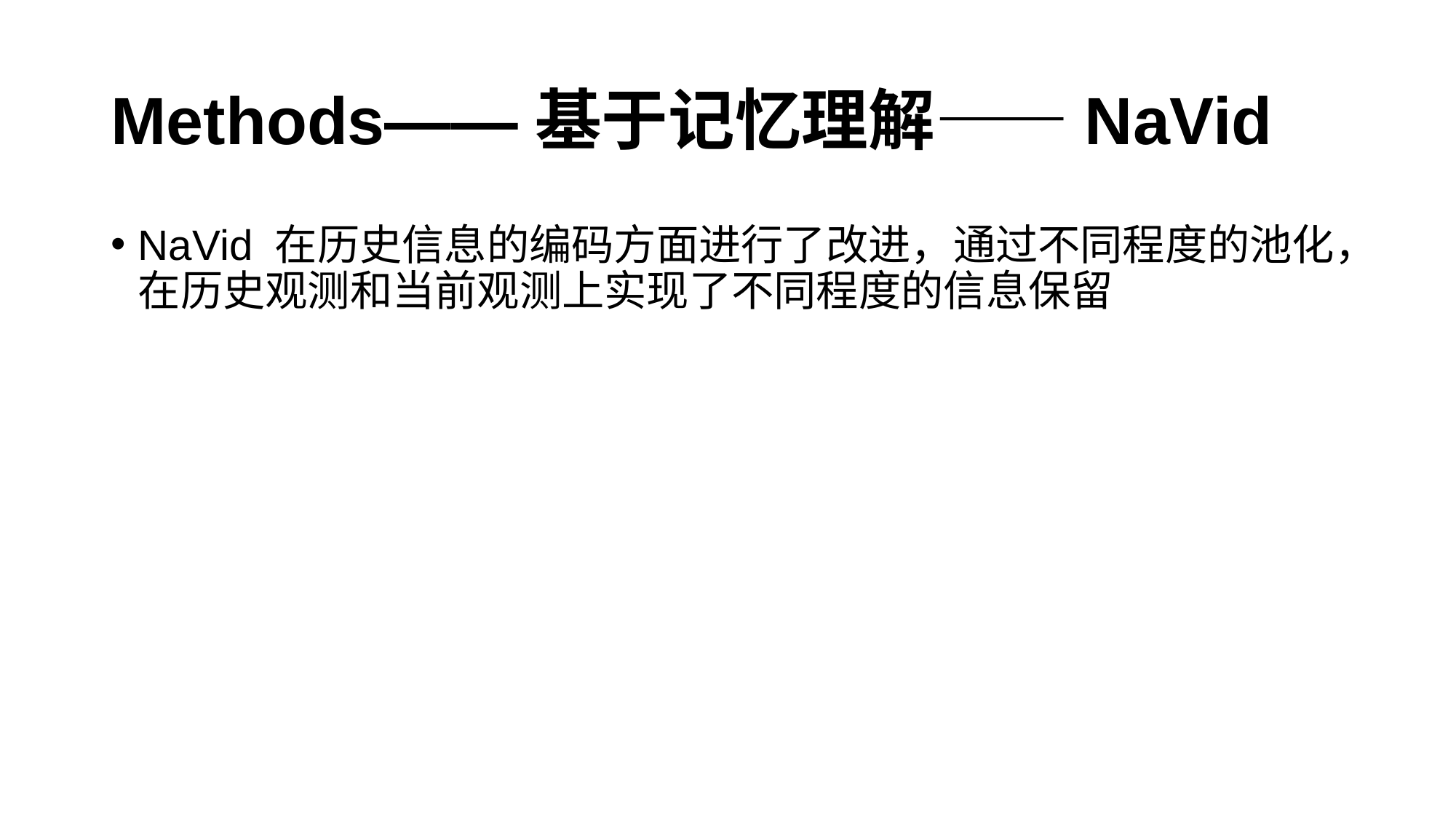

# Methods——基于记忆理解——NaVid
NaVid 在历史信息的编码方面进行了改进，通过不同程度的池化，在历史观测和当前观测上实现了不同程度的信息保留